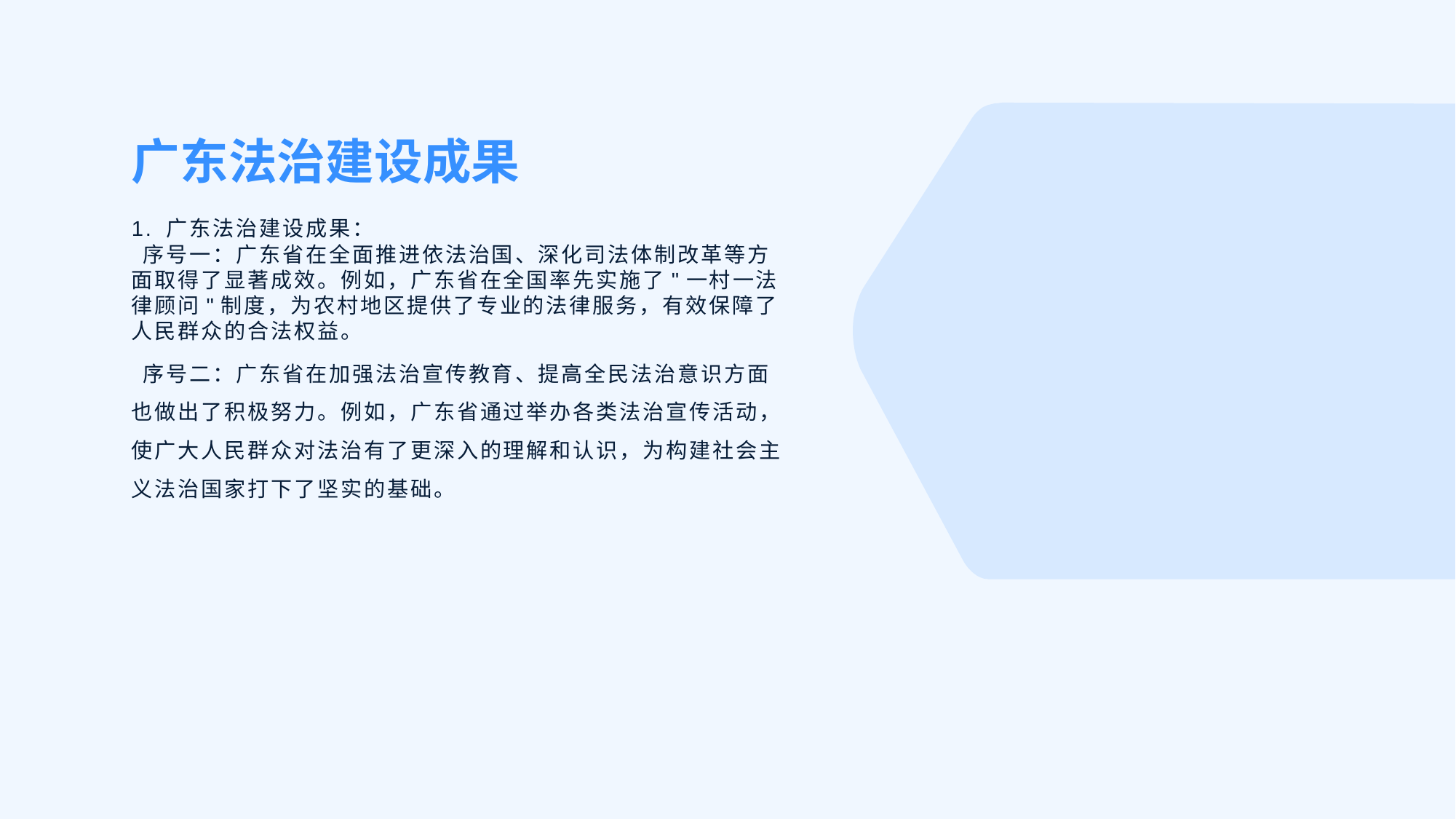

广东法治建设成果
1. 广东法治建设成果：
 序号一：广东省在全面推进依法治国、深化司法体制改革等方面取得了显著成效。例如，广东省在全国率先实施了"一村一法律顾问"制度，为农村地区提供了专业的法律服务，有效保障了人民群众的合法权益。
 序号二：广东省在加强法治宣传教育、提高全民法治意识方面也做出了积极努力。例如，广东省通过举办各类法治宣传活动，使广大人民群众对法治有了更深入的理解和认识，为构建社会主义法治国家打下了坚实的基础。